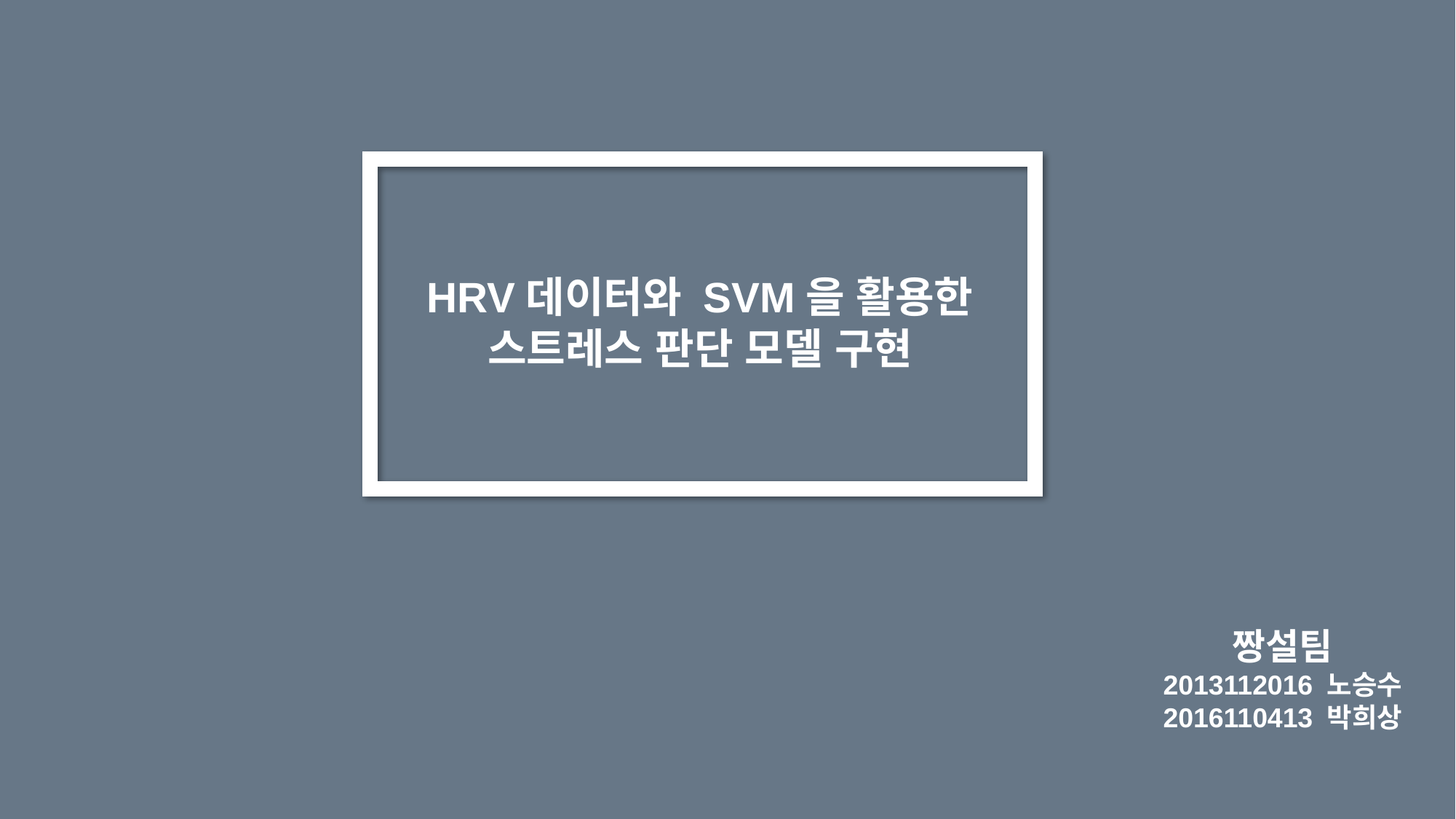

HRV데이터와 SVM을 활용한
스트레스 판단 모델 구현

짱설팀
2013112016 노승수
2016110413 박희상